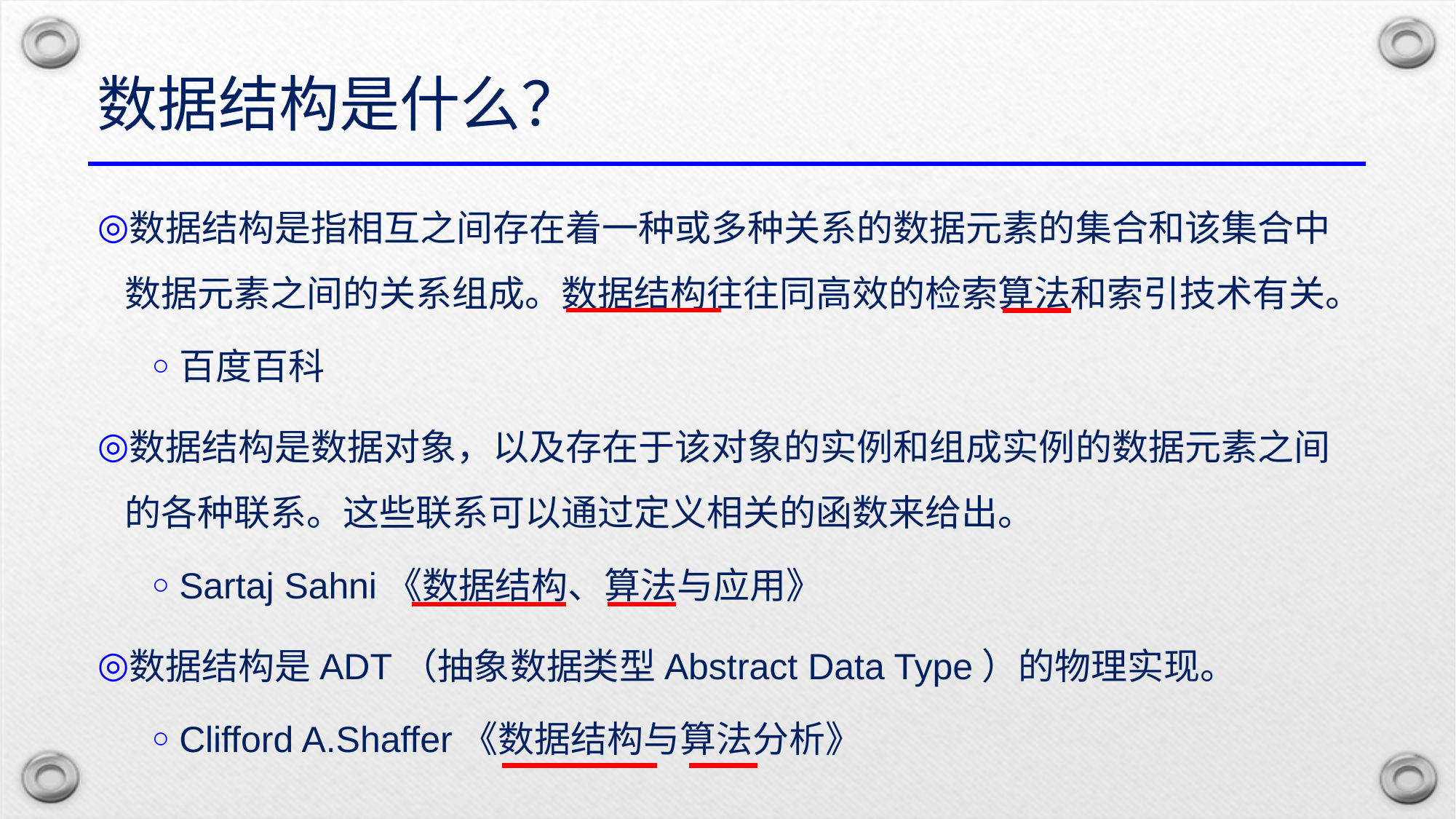

# 数据结构是什么？
数据结构是指相互之间存在着一种或多种关系的数据元素的集合和该集合中数据元素之间的关系组成。数据结构往往同高效的检索算法和索引技术有关。
百度百科
数据结构是数据对象，以及存在于该对象的实例和组成实例的数据元素之间的各种联系。这些联系可以通过定义相关的函数来给出。
Sartaj Sahni《数据结构、算法与应用》
数据结构是ADT（抽象数据类型Abstract Data Type）的物理实现。
Clifford A.Shaffer《数据结构与算法分析》